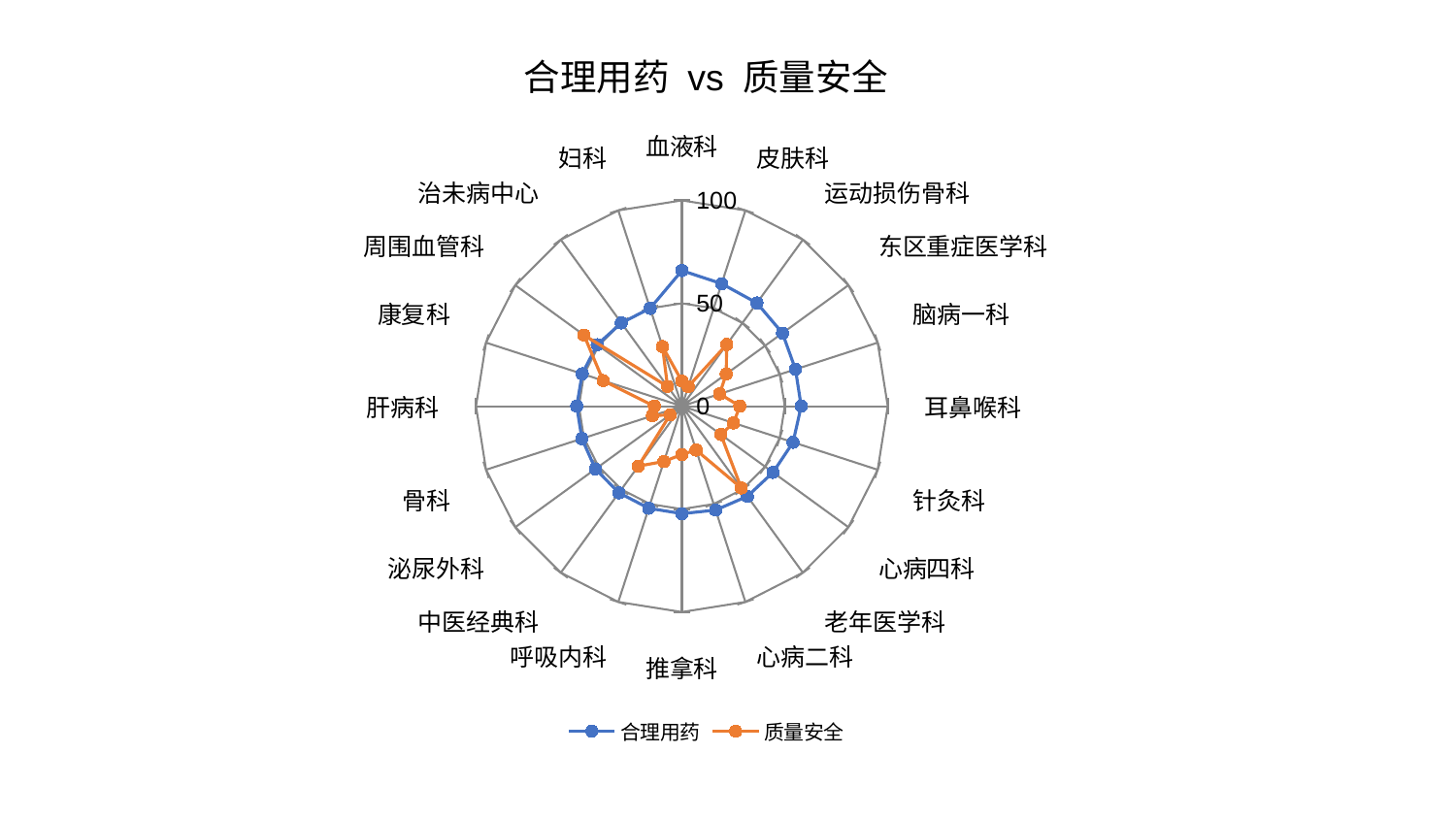

### Chart: 合理用药 vs 质量安全

| Category | 合理用药 | 质量安全 |
|---|---|---|
| 血液科 | 65.89526001745492 | 12.156127823202805 |
| 皮肤科 | 62.602919790978376 | 9.995653416821598 |
| 运动损伤骨科 | 62.004778141130515 | 37.05017577263199 |
| 东区重症医学科 | 60.418948706555796 | 26.63867028040745 |
| 脑病一科 | 58.031045252733506 | 19.30788144410214 |
| 耳鼻喉科 | 57.976760334749905 | 28.178416731796023 |
| 针灸科 | 56.810050234347564 | 26.376851851153752 |
| 心病四科 | 54.71515900307318 | 23.42795826426775 |
| 老年医学科 | 54.1589397558921 | 49.089216686468816 |
| 心病二科 | 53.07960247488411 | 22.397175329479214 |
| 推拿科 | 52.21526220094885 | 23.473458059855222 |
| 呼吸内科 | 52.136443008345736 | 28.27286524184409 |
| 中医经典科 | 52.016446096100914 | 36.02015241010564 |
| 泌尿外科 | 51.897472583656295 | 7.11990730587074 |
| 骨科 | 51.06385518986239 | 15.051258093206172 |
| 肝病科 | 51.06333020363061 | 13.366517856450065 |
| 康复科 | 50.92218119574676 | 40.21889342498635 |
| 周围血管科 | 50.82724970869987 | 58.742418471370755 |
| 治未病中心 | 50.003630184654654 | 11.885053084280099 |
| 妇科 | 49.98118839572797 | 30.43459528384965 |
54